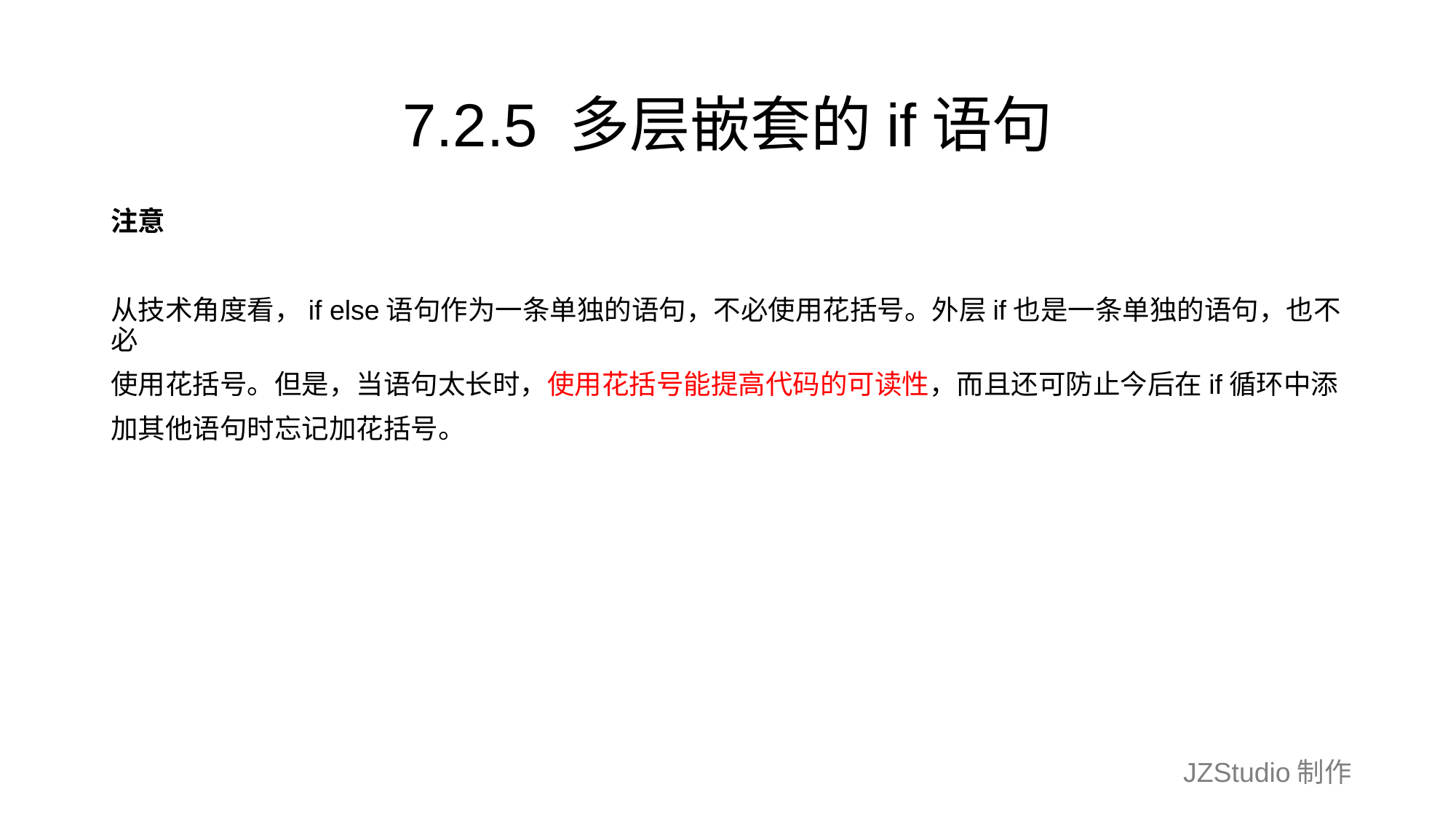

# 7.2.5 多层嵌套的if语句
注意

从技术角度看，if else语句作为一条单独的语句，不必使用花括号。外层if也是一条单独的语句，也不必
使用花括号。但是，当语句太长时，使用花括号能提高代码的可读性，而且还可防止今后在if循环中添
加其他语句时忘记加花括号。